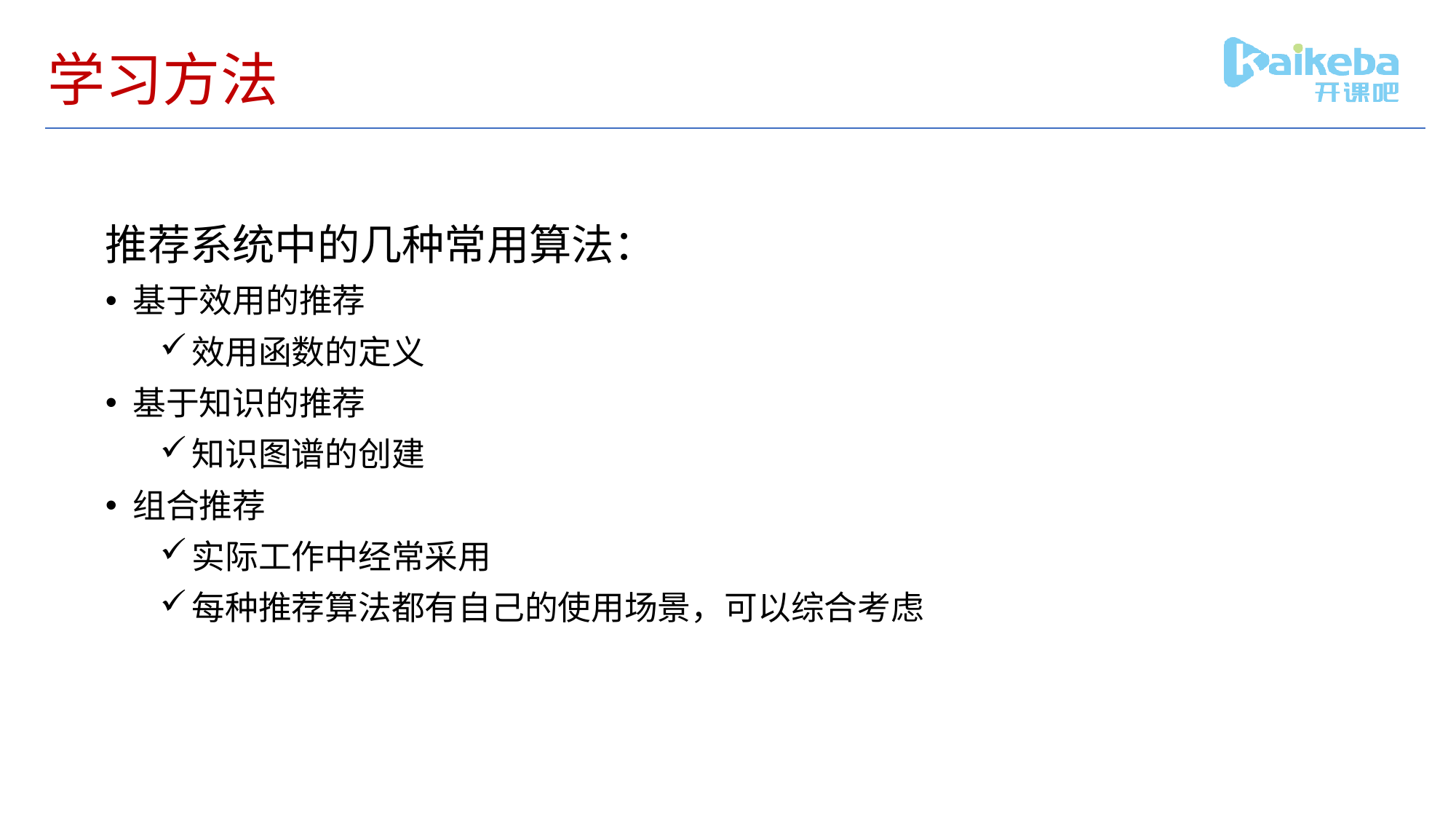

# 学习方法
推荐系统中的几种常用算法：
基于效用的推荐
效用函数的定义
基于知识的推荐
知识图谱的创建
组合推荐
实际工作中经常采用
每种推荐算法都有自己的使用场景，可以综合考虑